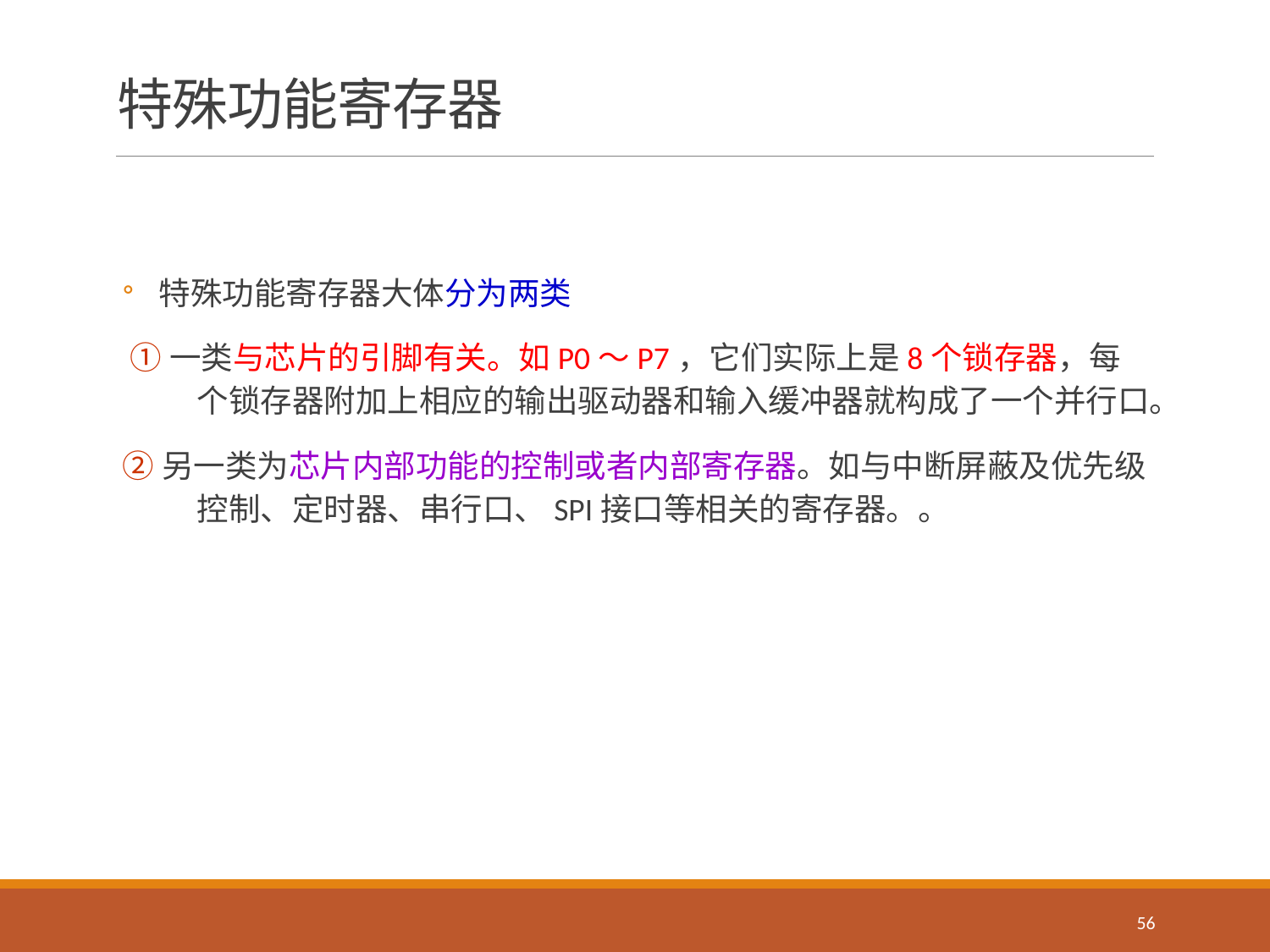

# 特殊功能寄存器
特殊功能寄存器大体分为两类
 ①一类与芯片的引脚有关。如P0～P7，它们实际上是8个锁存器，每个锁存器附加上相应的输出驱动器和输入缓冲器就构成了一个并行口。
②另一类为芯片内部功能的控制或者内部寄存器。如与中断屏蔽及优先级控制、定时器、串行口、SPI接口等相关的寄存器。。
56